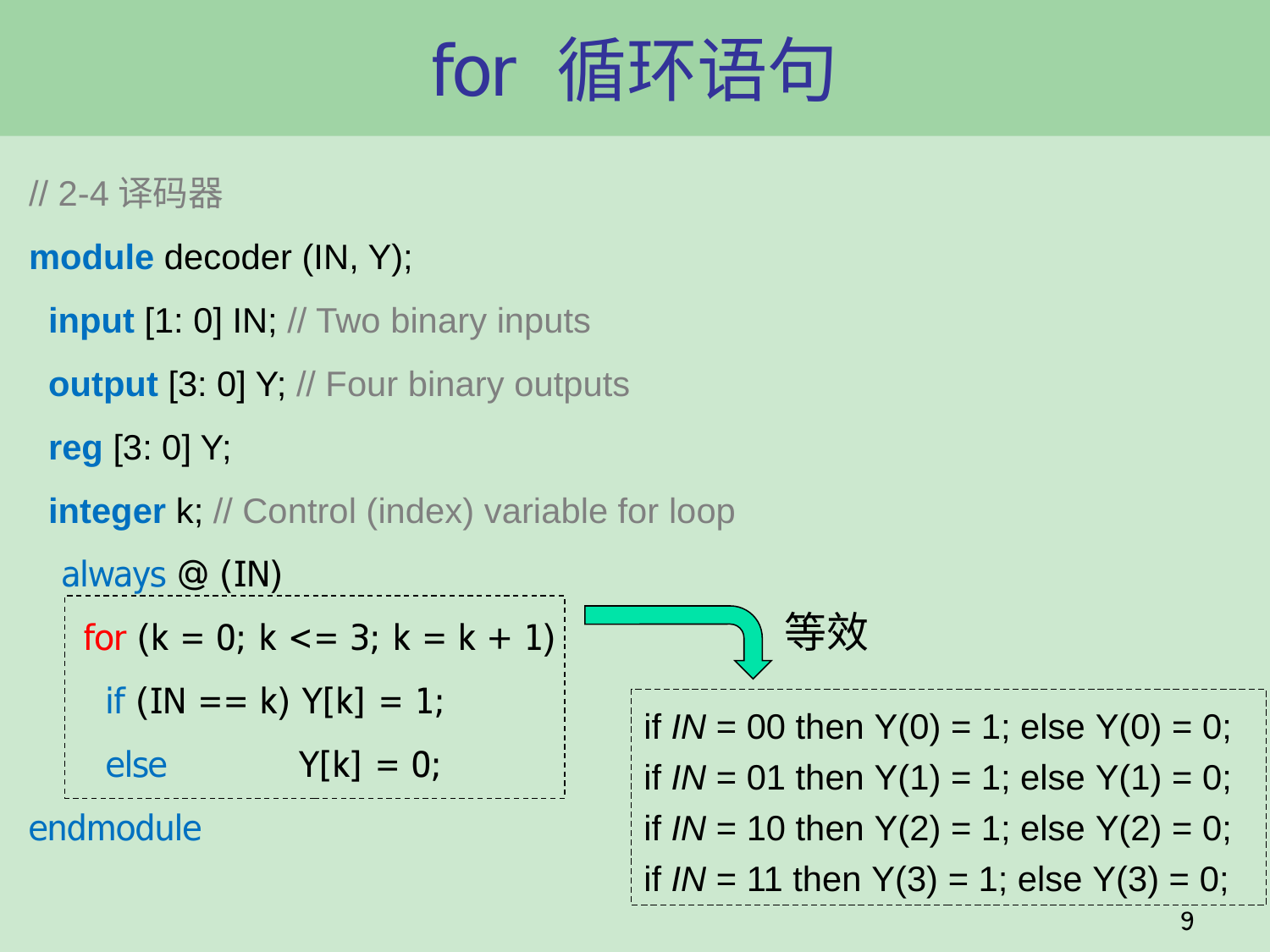

# for 循环语句
// 2-4译码器
module decoder (IN, Y);
  input [1: 0] IN; // Two binary inputs
  output [3: 0] Y; // Four binary outputs
  reg [3: 0] Y;
  integer k; // Control (index) variable for loop
   always @ (IN)
     for (k = 0; k <= 3; k = k + 1)
       if (IN == k) Y[k] = 1;
       else            Y[k] = 0;
endmodule

等效
if IN = 00 then Y(0) = 1; else Y(0) = 0;
if IN = 01 then Y(1) = 1; else Y(1) = 0;
if IN = 10 then Y(2) = 1; else Y(2) = 0;
if IN = 11 then Y(3) = 1; else Y(3) = 0;
9